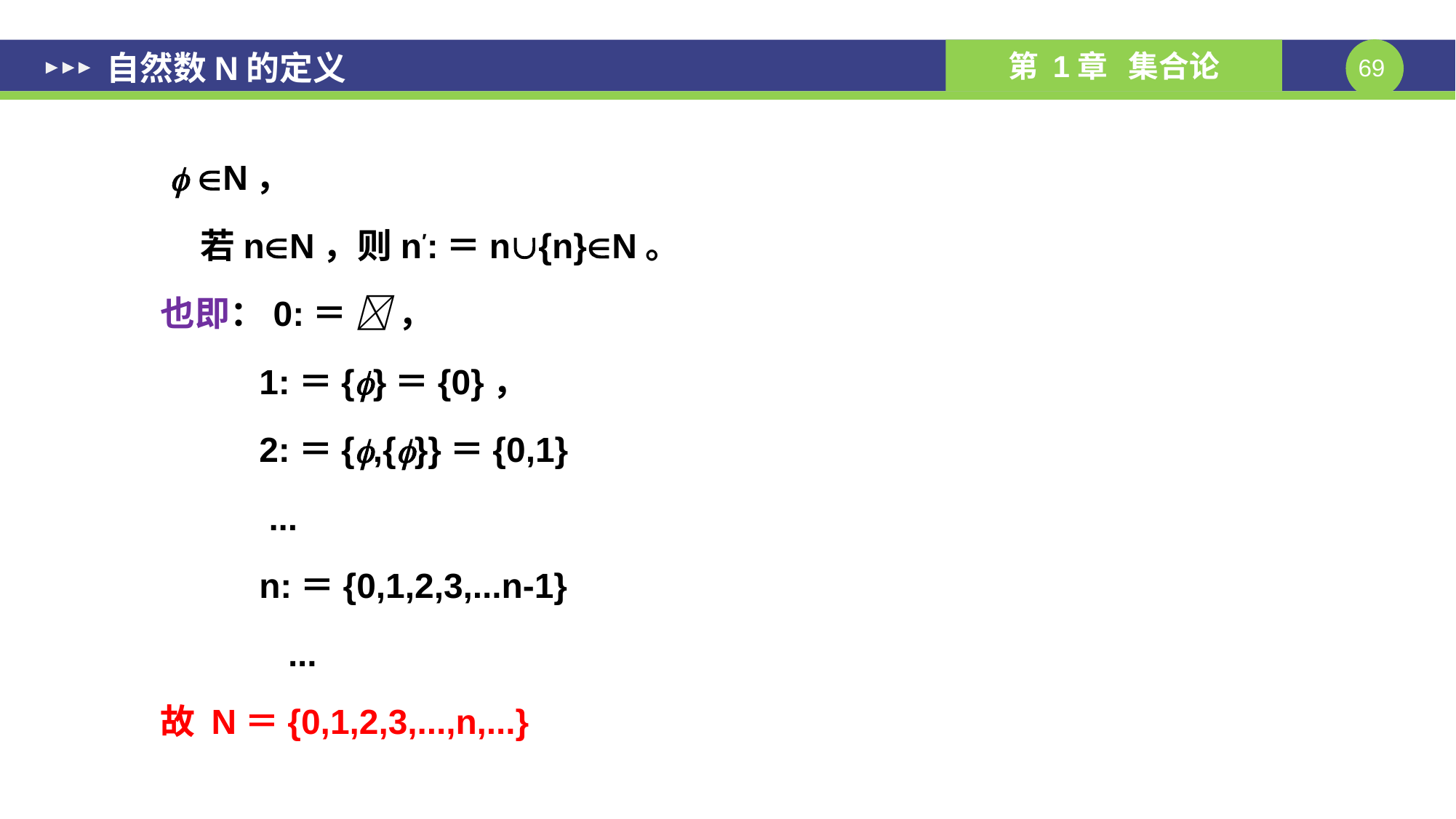

自然数N的定义
 φ ∈N，
    若n∈N，则n′:＝n∪{n}∈N。
也即：0:＝ φ ，
	   1:＝{φ}＝{0}，
	   2:＝{φ,{φ}}＝{0,1}
	    ...
	   n:＝{0,1,2,3,...n-1}
	      ...
故 N＝{0,1,2,3,...,n,...}